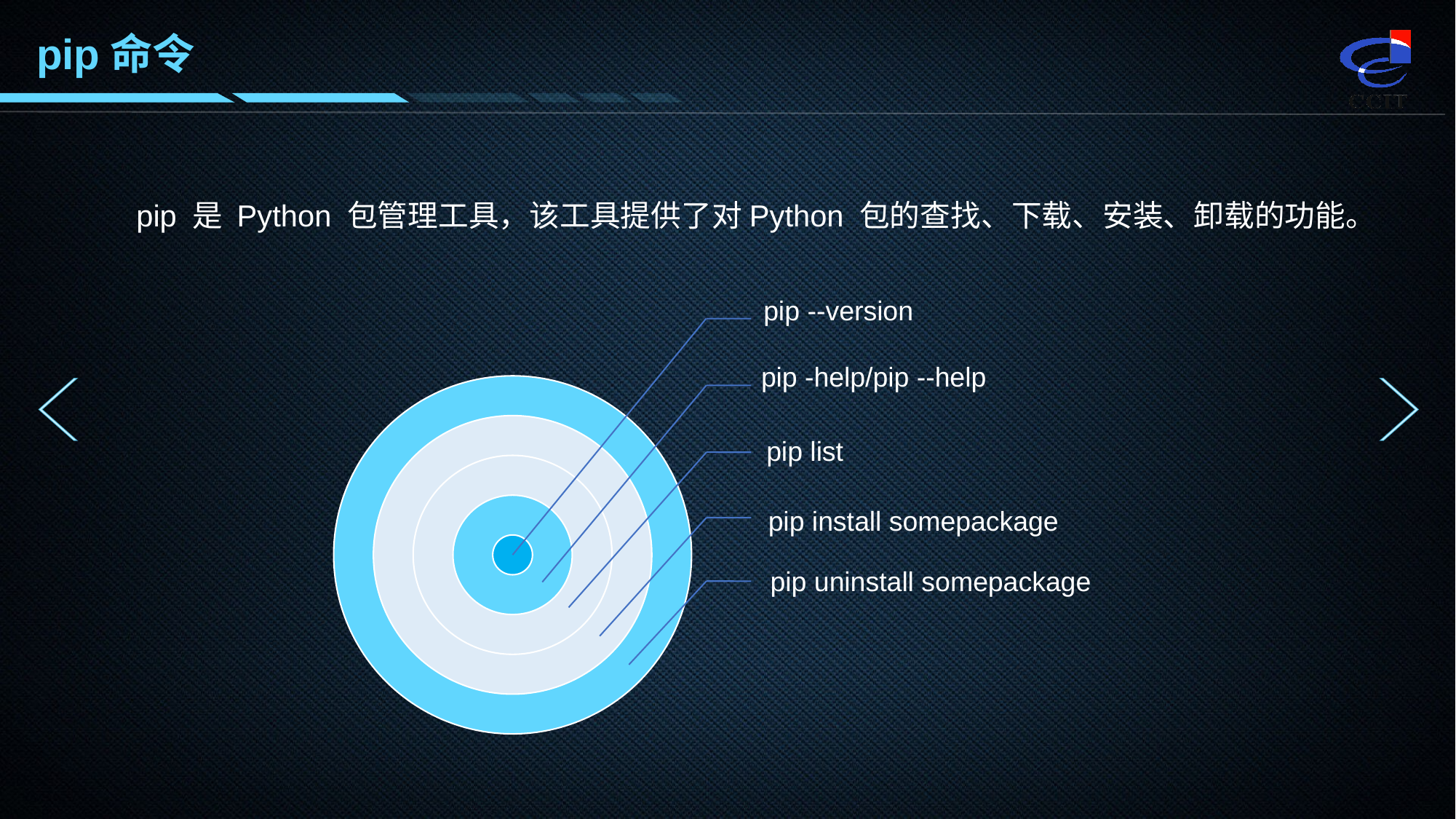

pip命令

pip 是 Python 包管理工具，该工具提供了对Python 包的查找、下载、安装、卸载的功能。
pip --version
pip -help/pip --help
pip list
pip install somepackage
pip uninstall somepackage